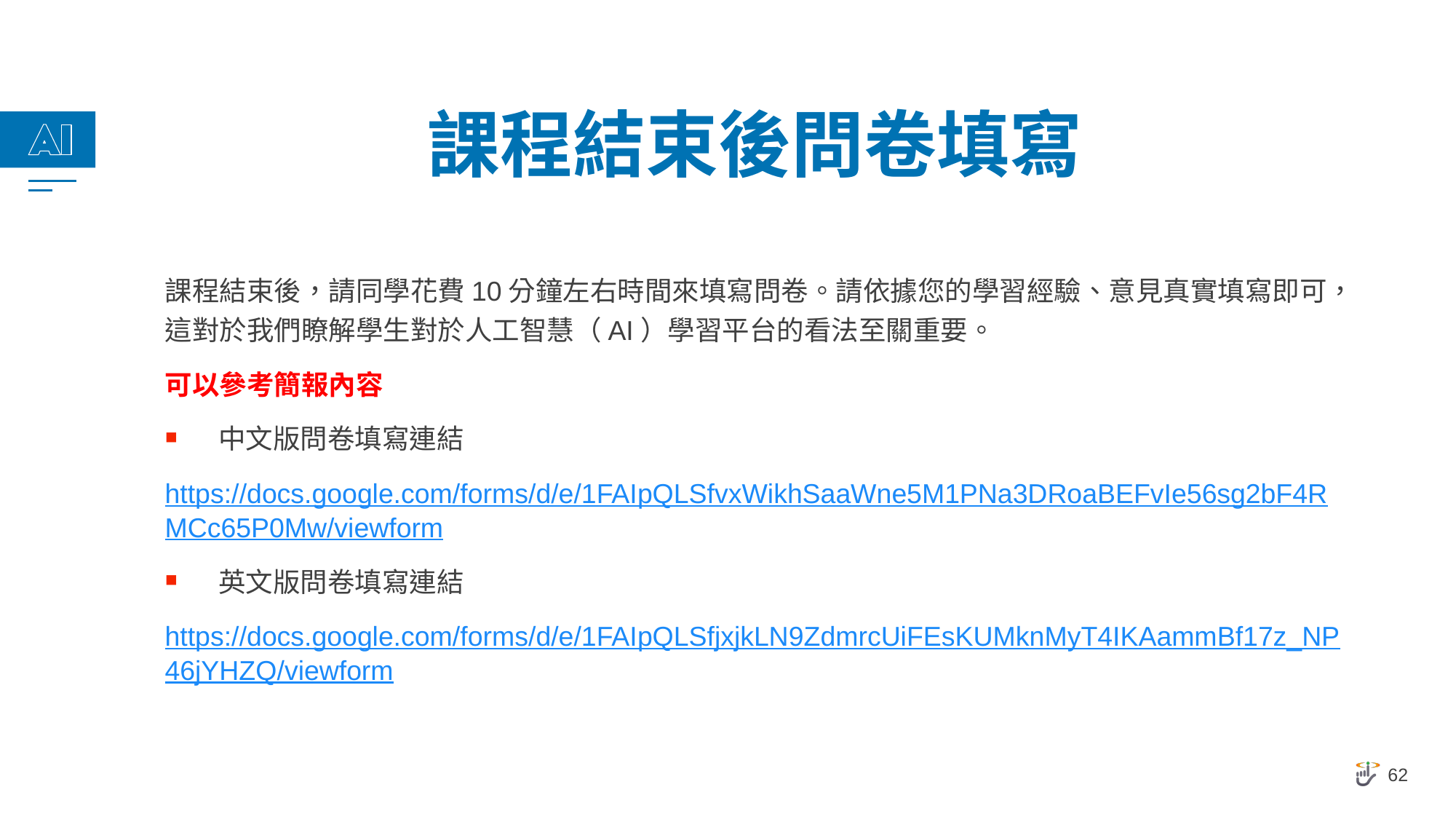

# 課程結束後問卷填寫
課程結束後，請同學花費10分鐘左右時間來填寫問卷。請依據您的學習經驗、意見真實填寫即可，這對於我們瞭解學生對於人工智慧（AI）學習平台的看法至關重要。
可以參考簡報內容
中文版問卷填寫連結
https://docs.google.com/forms/d/e/1FAIpQLSfvxWikhSaaWne5M1PNa3DRoaBEFvIe56sg2bF4RMCc65P0Mw/viewform
英文版問卷填寫連結
https://docs.google.com/forms/d/e/1FAIpQLSfjxjkLN9ZdmrcUiFEsKUMknMyT4IKAammBf17z_NP46jYHZQ/viewform

62